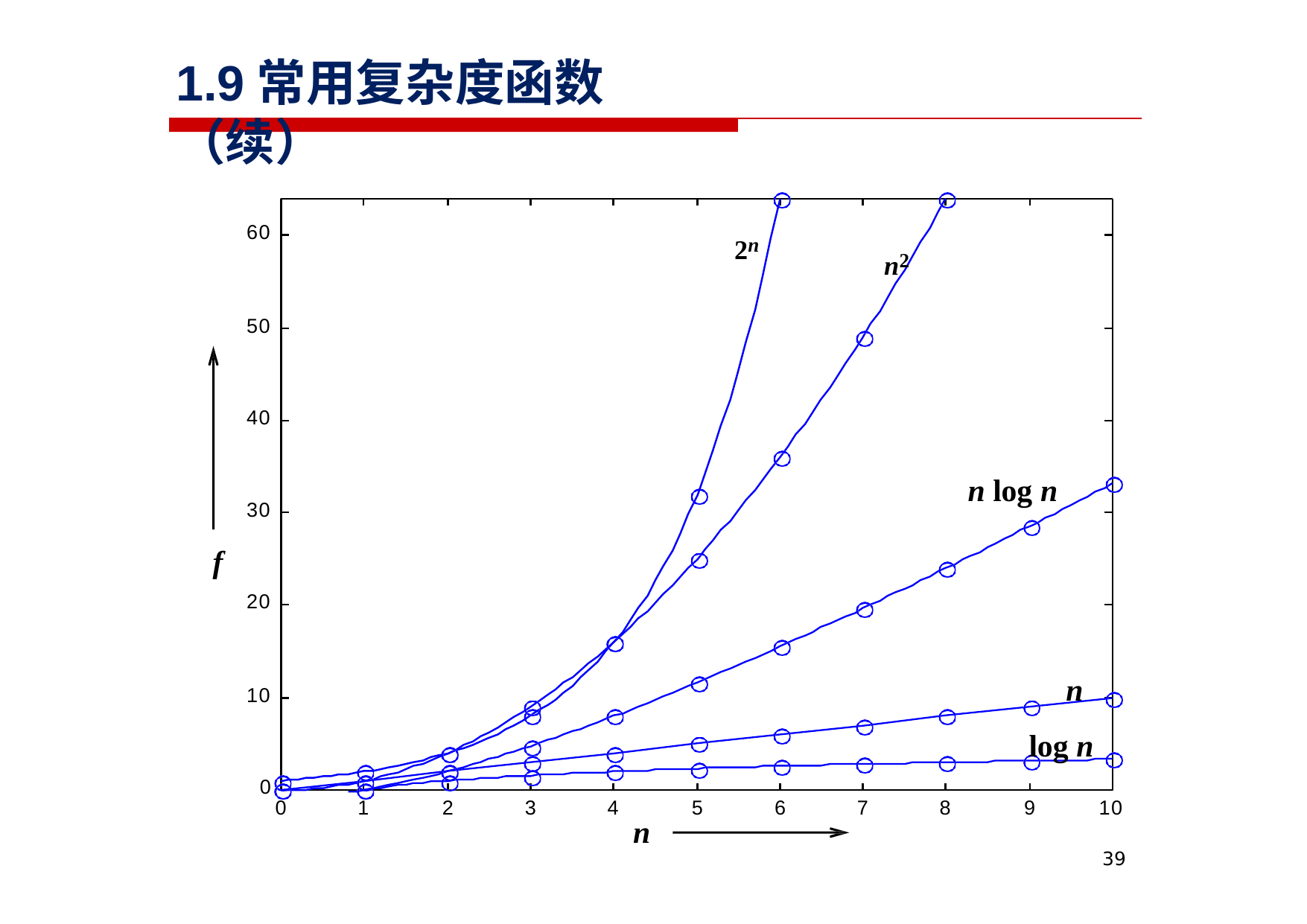

# 1.9常用复杂度函数（续）

2n
60
n2

50

40

n log n

30

f

20

n
log n

10

0

0
1
2
3
4
5
6
7
8
9
10
n

39